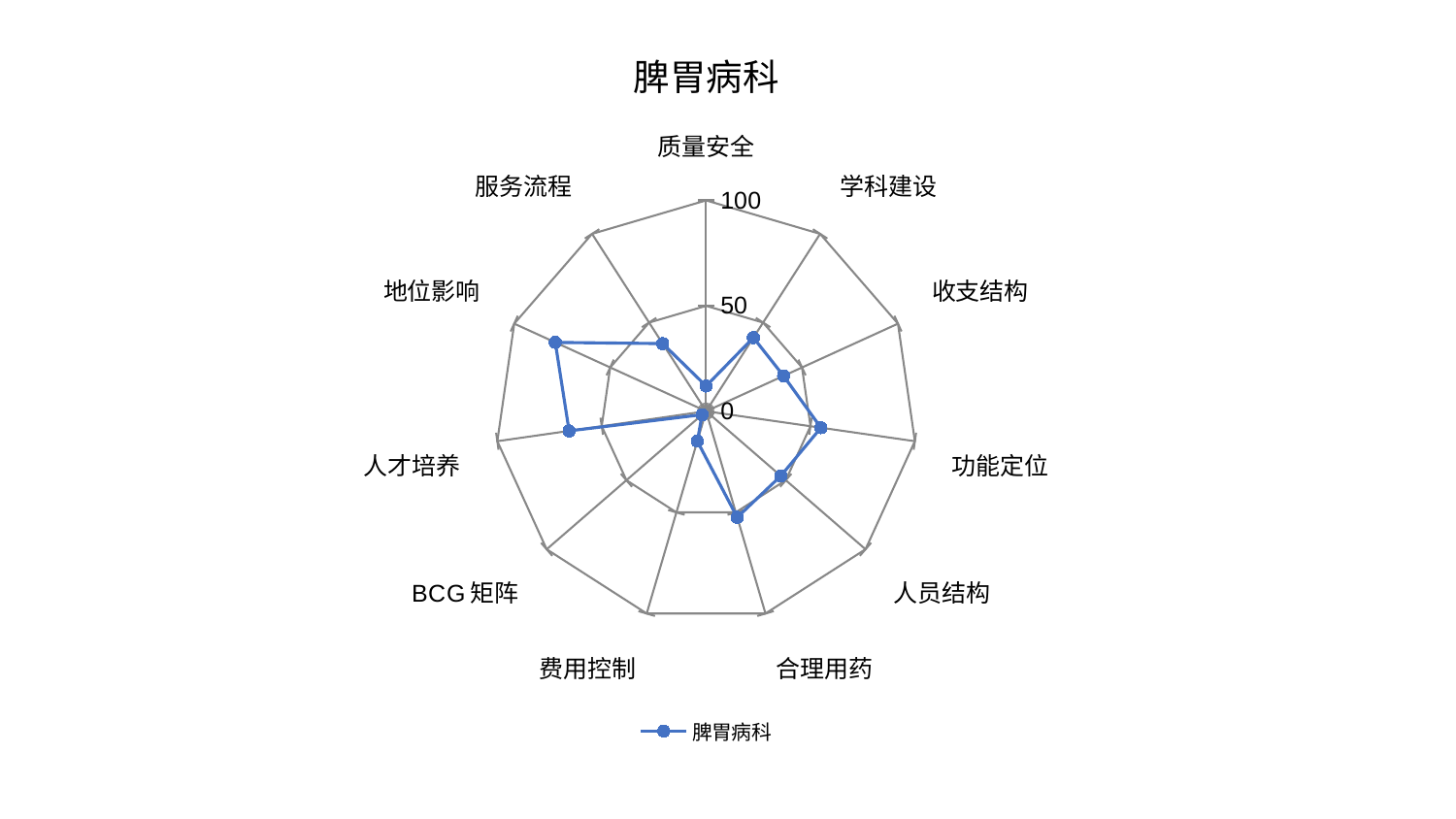

### Chart: 脾胃病科

| Category | 脾胃病科 |
|---|---|
| 质量安全 | 11.95235514547007 |
| 学科建设 | 41.4830690333164 |
| 收支结构 | 40.380802750567725 |
| 功能定位 | 54.99415650172004 |
| 人员结构 | 46.86286532383698 |
| 合理用药 | 52.45423842326716 |
| 费用控制 | 14.836558382698119 |
| BCG矩阵 | 2.504391779495822 |
| 人才培养 | 65.61773307574866 |
| 地位影响 | 78.60125541657554 |
| 服务流程 | 38.132426648302996 |
154